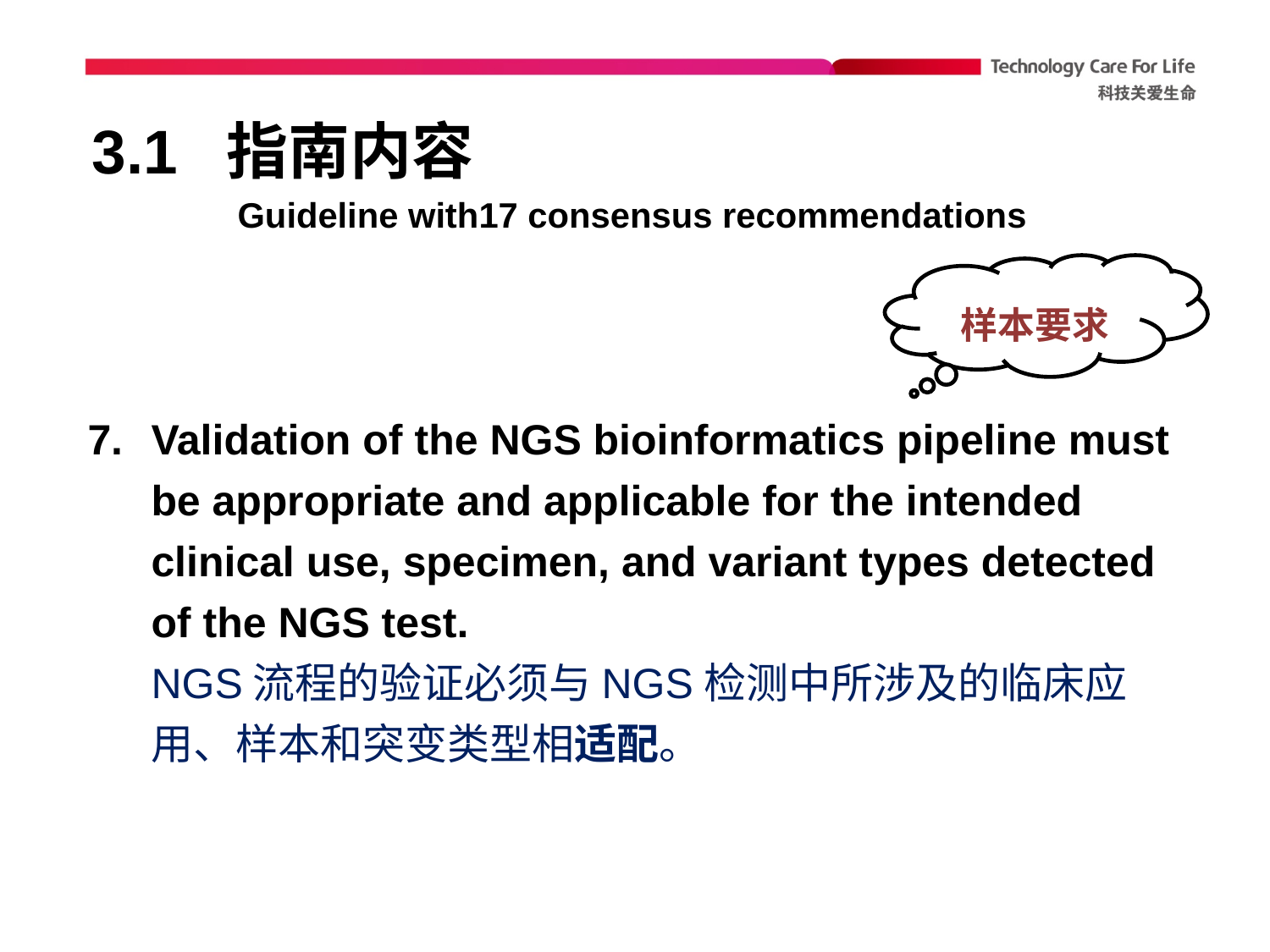

# 3.1  指南内容
Guideline with17 consensus recommendations
样本要求
Validation of the NGS bioinformatics pipeline must be appropriate and applicable for the intended clinical use, specimen, and variant types detected of the NGS test.
NGS流程的验证必须与NGS检测中所涉及的临床应用、样本和突变类型相适配。